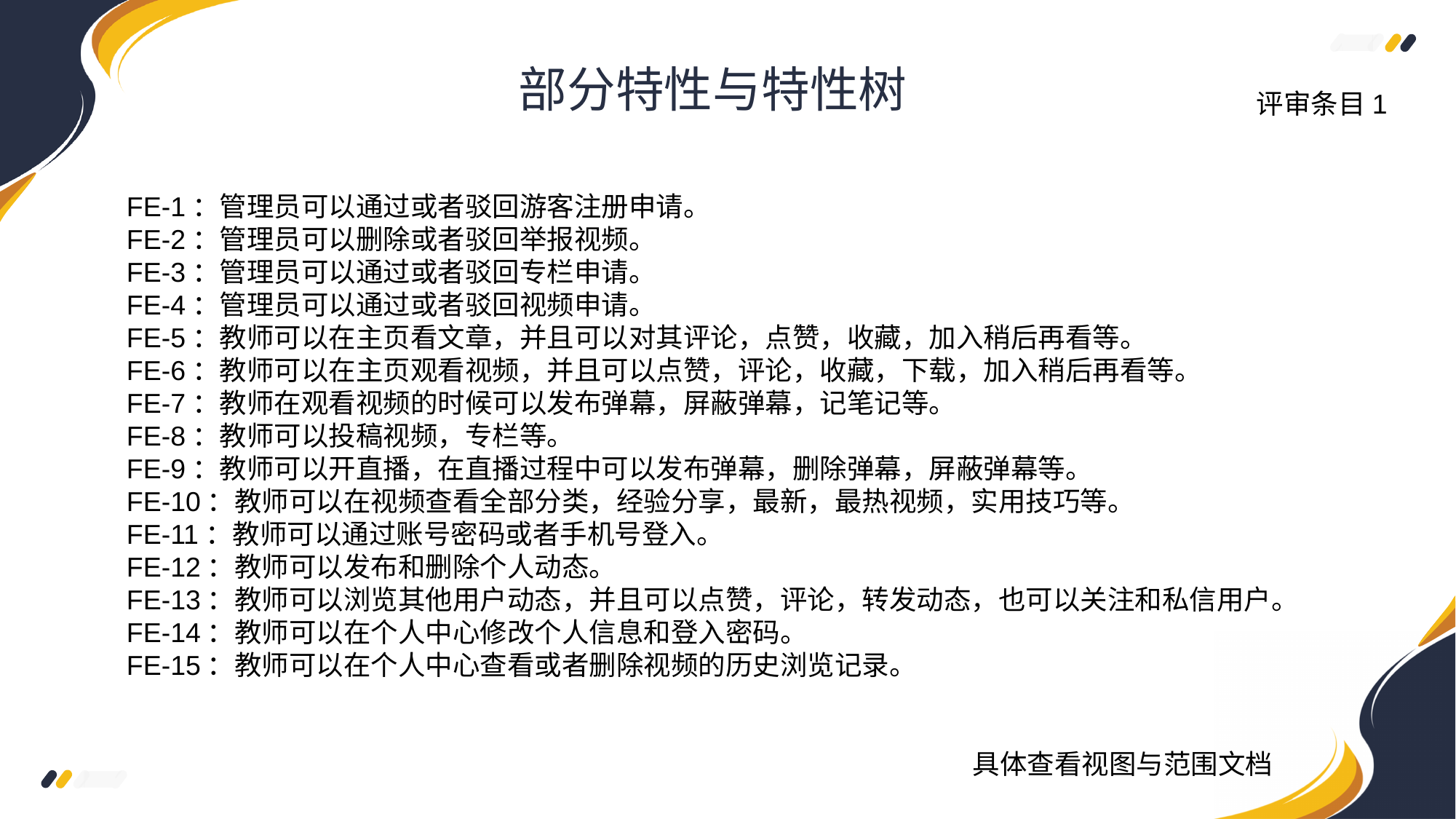

部分特性与特性树
评审条目1
FE-1：管理员可以通过或者驳回游客注册申请。
FE-2：管理员可以删除或者驳回举报视频。
FE-3：管理员可以通过或者驳回专栏申请。
FE-4：管理员可以通过或者驳回视频申请。
FE-5：教师可以在主页看文章，并且可以对其评论，点赞，收藏，加入稍后再看等。
FE-6：教师可以在主页观看视频，并且可以点赞，评论，收藏，下载，加入稍后再看等。
FE-7：教师在观看视频的时候可以发布弹幕，屏蔽弹幕，记笔记等。
FE-8：教师可以投稿视频，专栏等。
FE-9：教师可以开直播，在直播过程中可以发布弹幕，删除弹幕，屏蔽弹幕等。
FE-10：教师可以在视频查看全部分类，经验分享，最新，最热视频，实用技巧等。
FE-11：教师可以通过账号密码或者手机号登入。
FE-12：教师可以发布和删除个人动态。
FE-13：教师可以浏览其他用户动态，并且可以点赞，评论，转发动态，也可以关注和私信用户。
FE-14：教师可以在个人中心修改个人信息和登入密码。
FE-15：教师可以在个人中心查看或者删除视频的历史浏览记录。

具体查看视图与范围文档